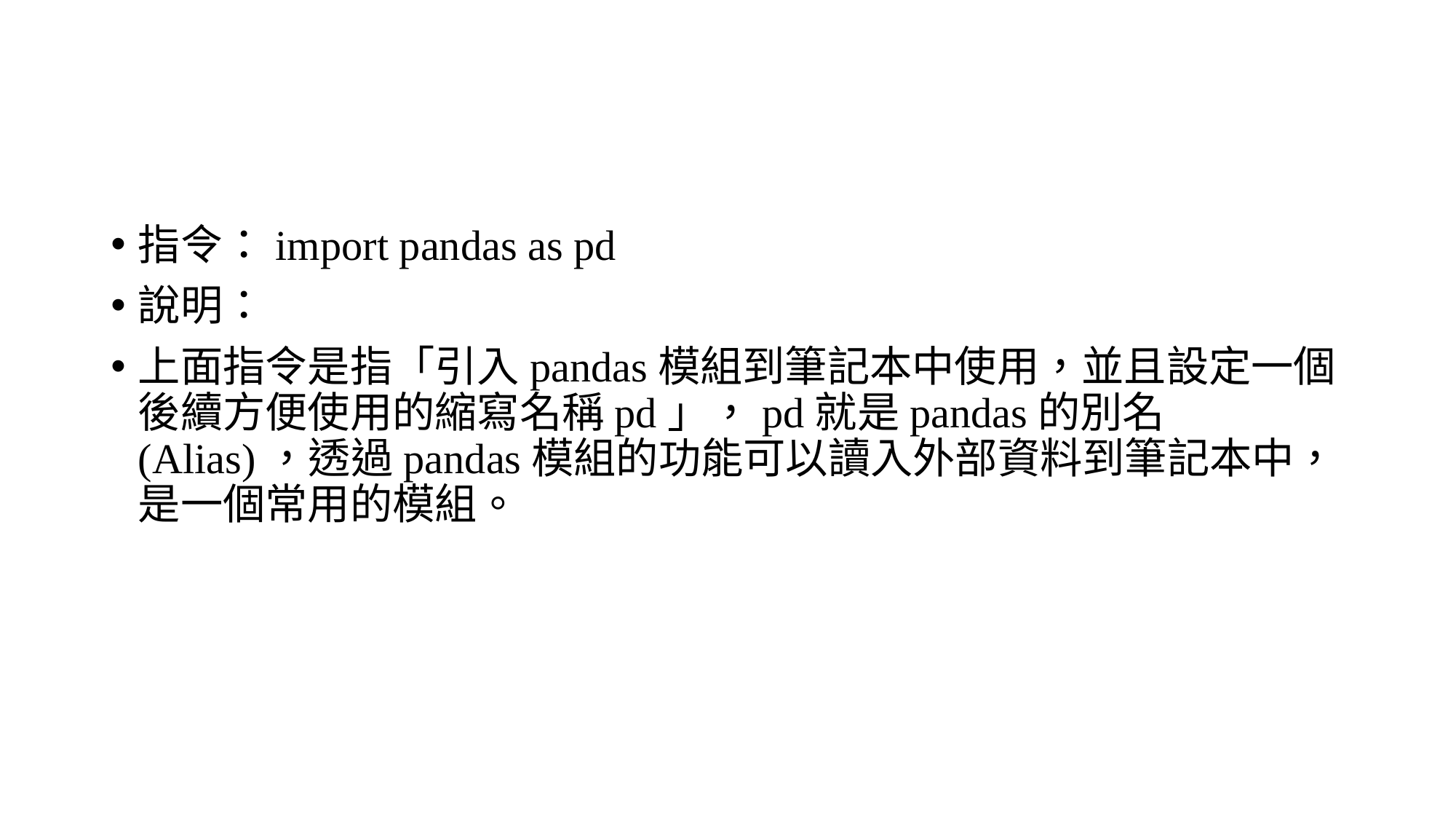

#
指令：import pandas as pd
說明：
上面指令是指「引入pandas模組到筆記本中使用，並且設定一個後續方便使用的縮寫名稱pd」，pd就是pandas的別名(Alias)，透過pandas模組的功能可以讀入外部資料到筆記本中，是一個常用的模組。